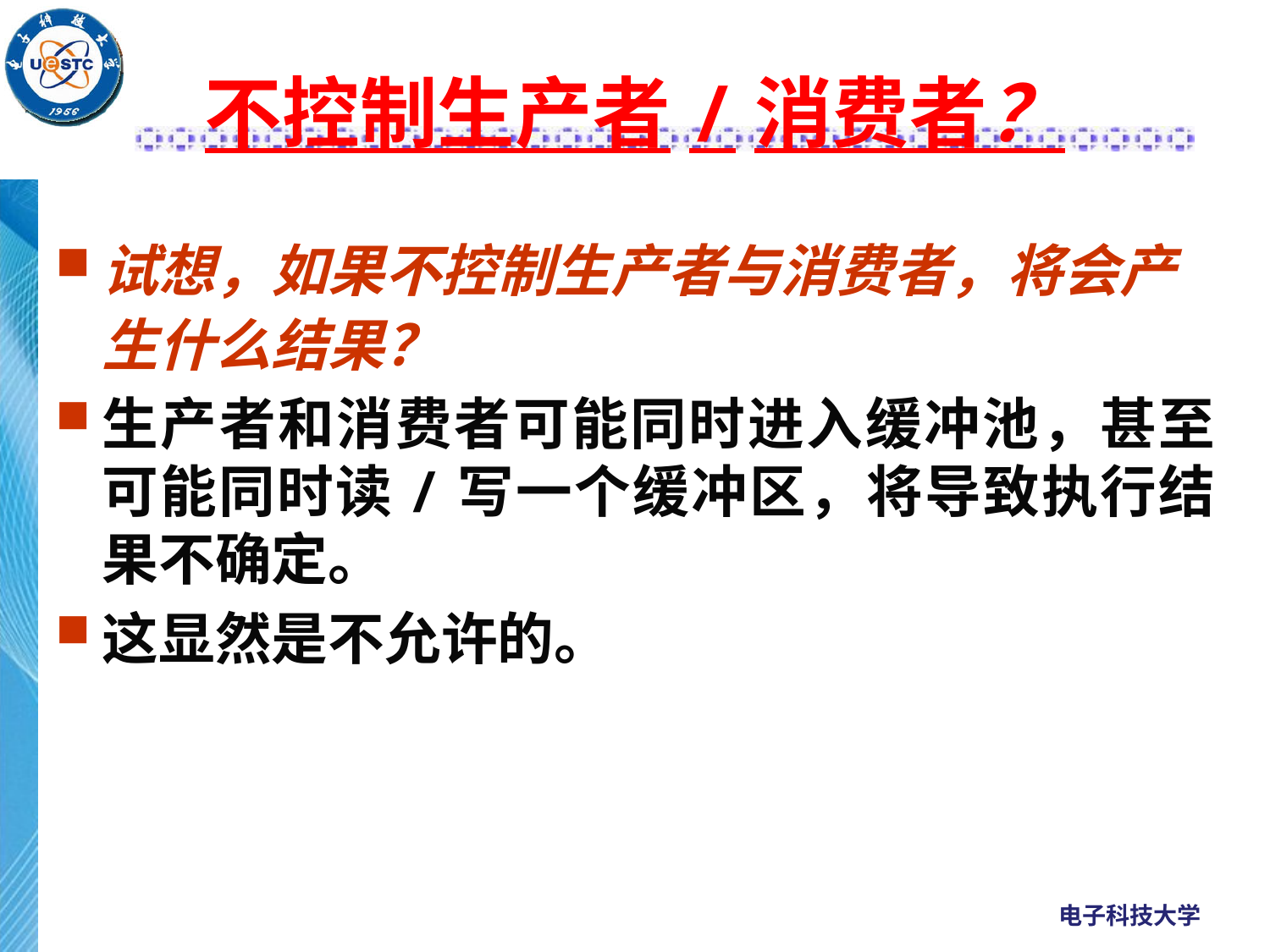

不控制生产者/消费者？
试想，如果不控制生产者与消费者，将会产生什么结果？
生产者和消费者可能同时进入缓冲池，甚至可能同时读/写一个缓冲区，将导致执行结果不确定。
这显然是不允许的。